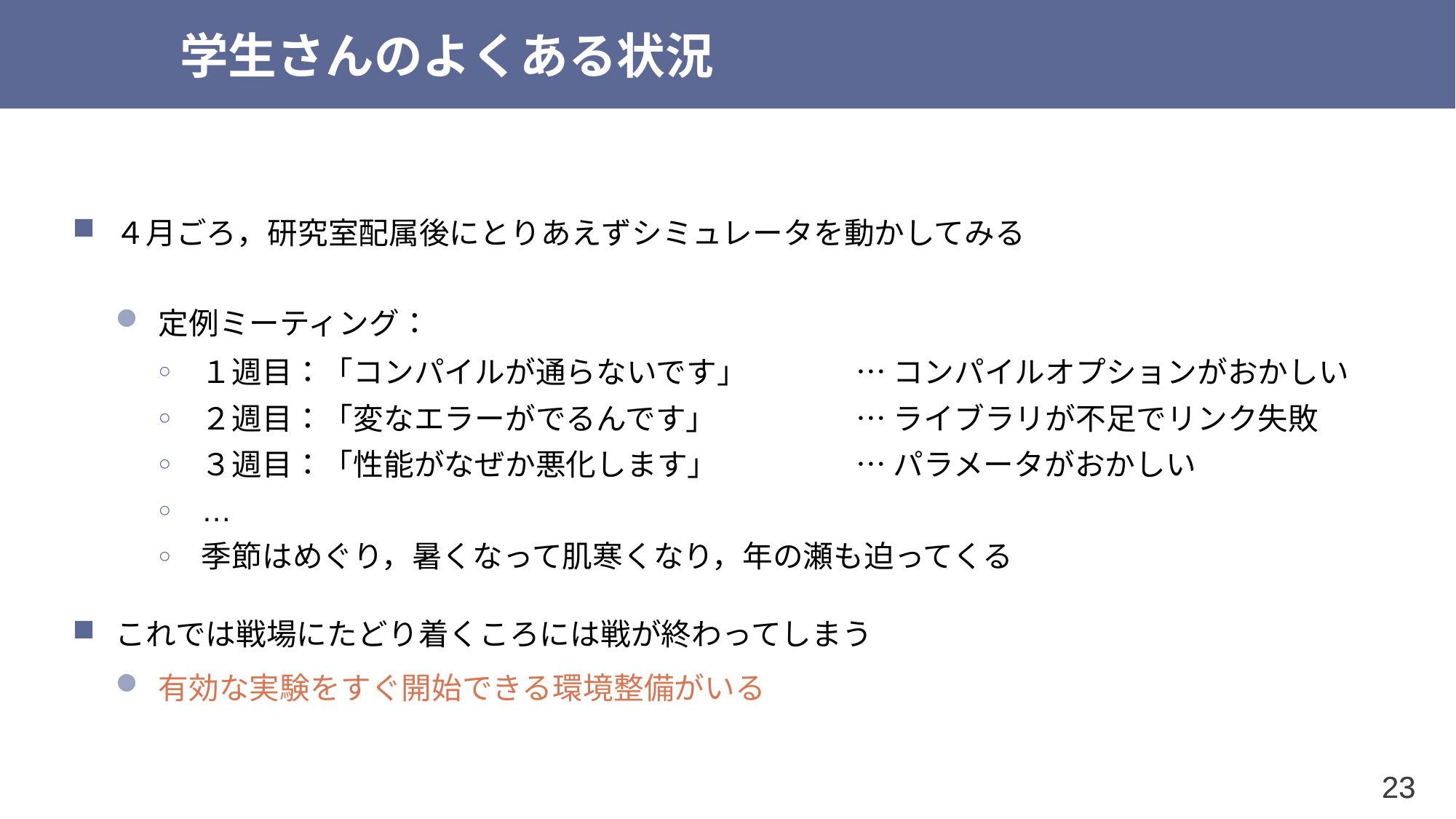

# 学生さんのよくある状況
４月ごろ，研究室配属後にとりあえずシミュレータを動かしてみる
定例ミーティング：
１週目：「コンパイルが通らないです」	… コンパイルオプションがおかしい
２週目：「変なエラーがでるんです」 		… ライブラリが不足でリンク失敗
３週目：「性能がなぜか悪化します」　　　	… パラメータがおかしい
…
季節はめぐり，暑くなって肌寒くなり，年の瀬も迫ってくる
これでは戦場にたどり着くころには戦が終わってしまう
有効な実験をすぐ開始できる環境整備がいる